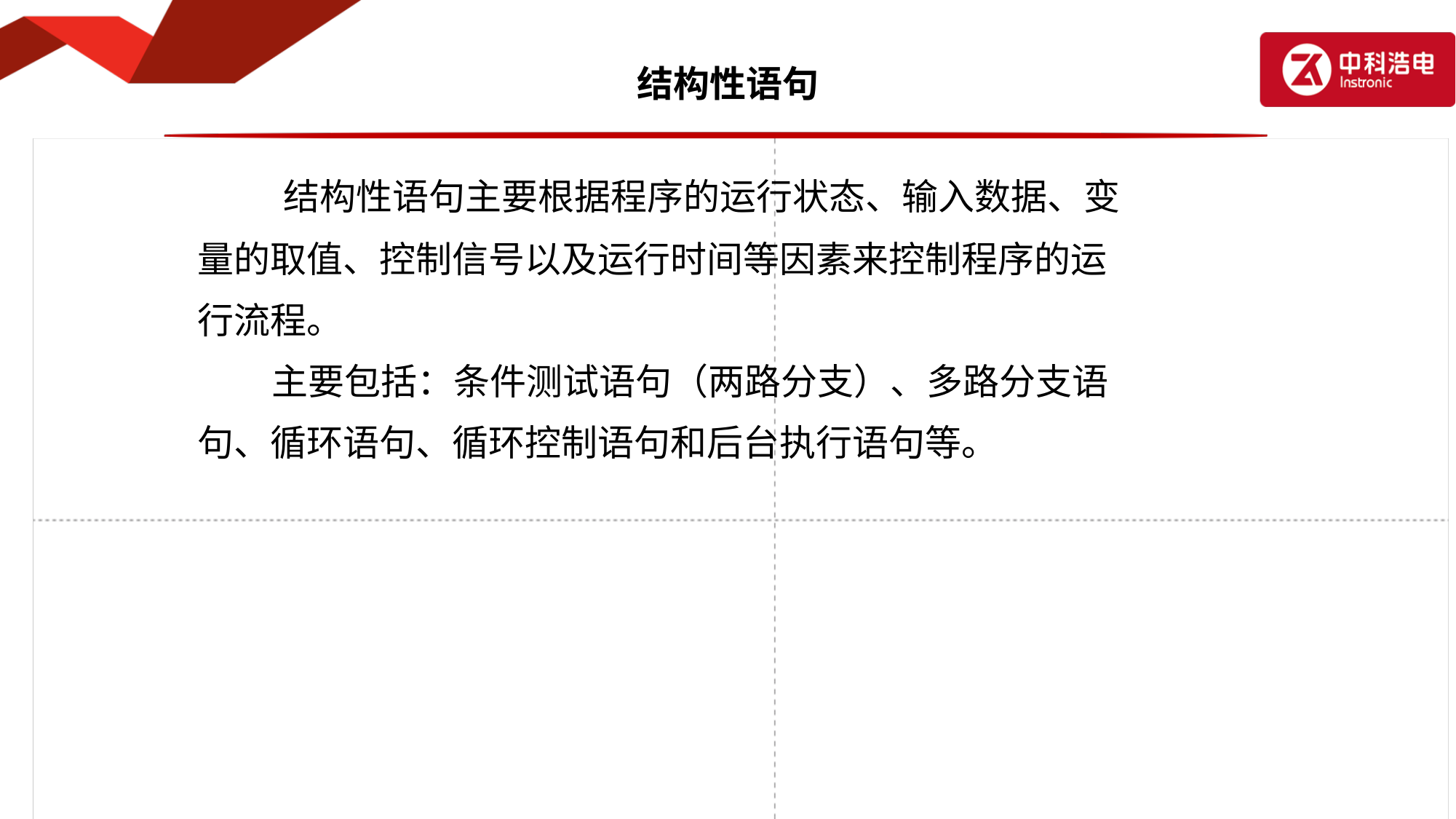

# 结构性语句
        结构性语句主要根据程序的运行状态、输入数据、变
量的取值、控制信号以及运行时间等因素来控制程序的运
行流程。
        主要包括：条件测试语句（两路分支）、多路分支语
句、循环语句、循环控制语句和后台执行语句等。